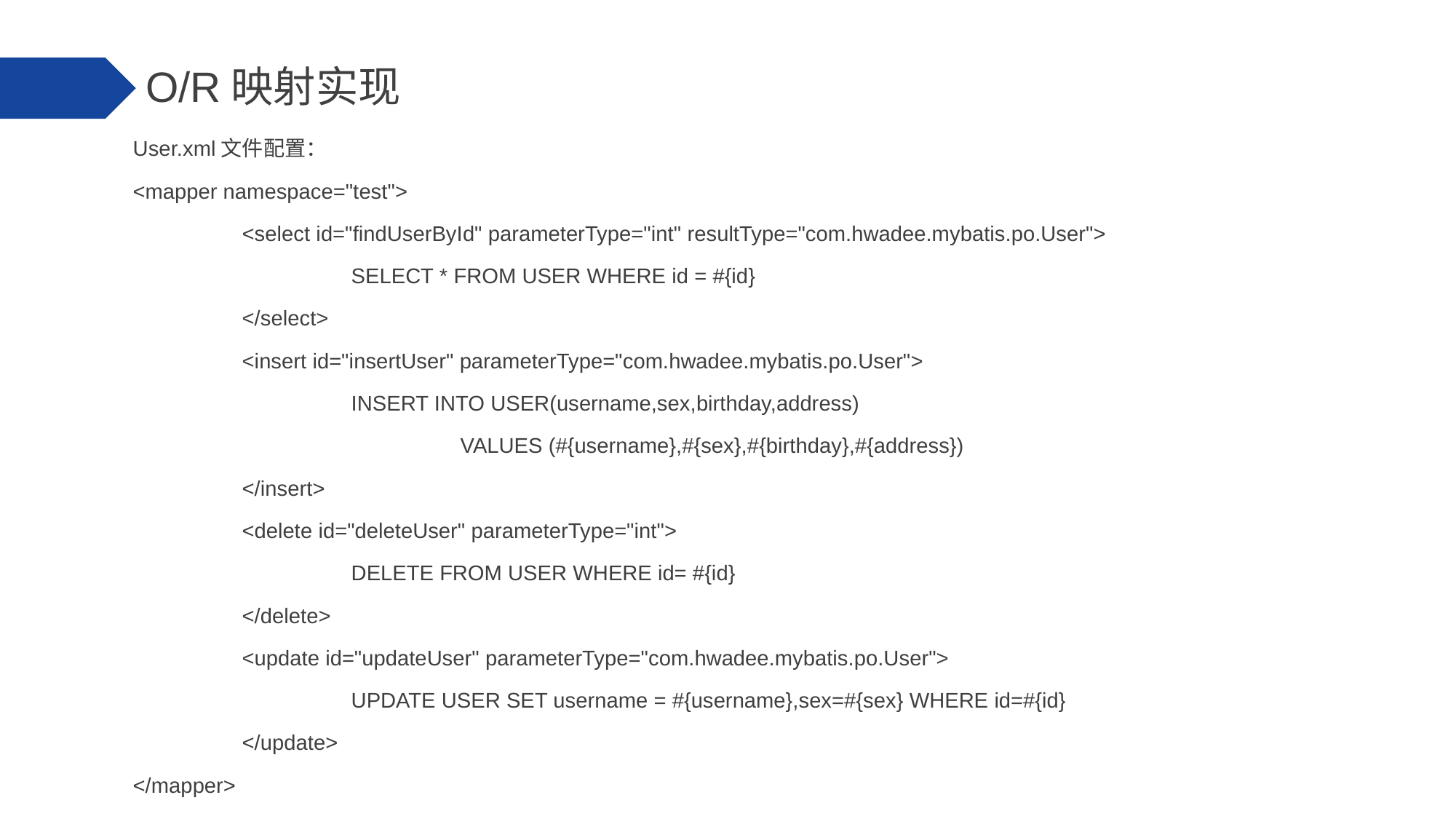

O/R映射实现
User.xml文件配置：
<mapper namespace="test">
	<select id="findUserById" parameterType="int" resultType="com.hwadee.mybatis.po.User">
		SELECT * FROM USER WHERE id = #{id}
	</select>
	<insert id="insertUser" parameterType="com.hwadee.mybatis.po.User">
		INSERT INTO USER(username,sex,birthday,address)
			VALUES (#{username},#{sex},#{birthday},#{address})
	</insert>
	<delete id="deleteUser" parameterType="int">
		DELETE FROM USER WHERE id= #{id}
	</delete>
	<update id="updateUser" parameterType="com.hwadee.mybatis.po.User">
		UPDATE USER SET username = #{username},sex=#{sex} WHERE id=#{id}
	</update>
</mapper>